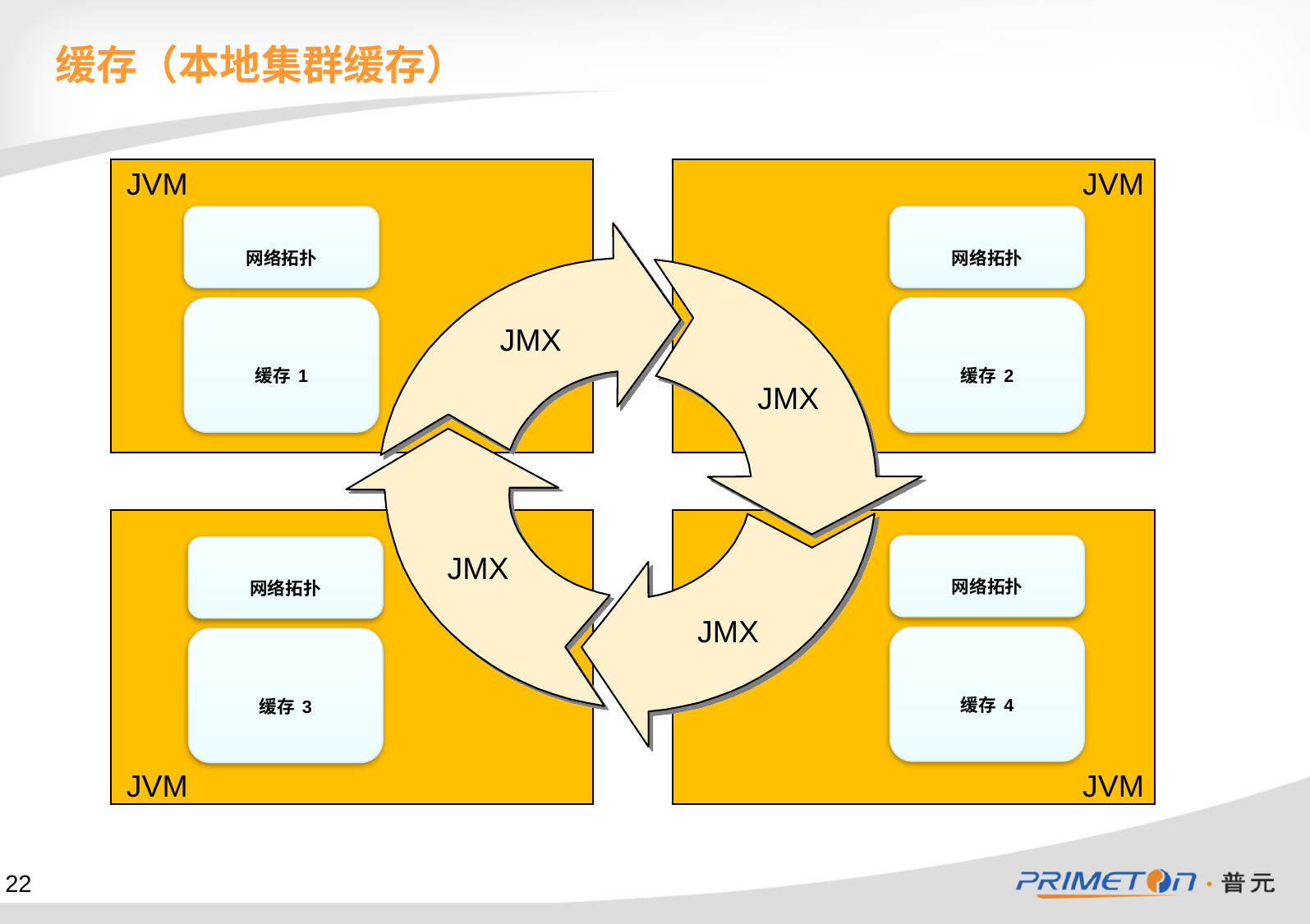

缓存（本地集群缓存）

JVM
JVM
网络拓扑
网络拓扑
JMX
JMX
JMX
JMX
缓存1
缓存2
网络拓扑
网络拓扑
缓存4
缓存3
JVM
JVM
22